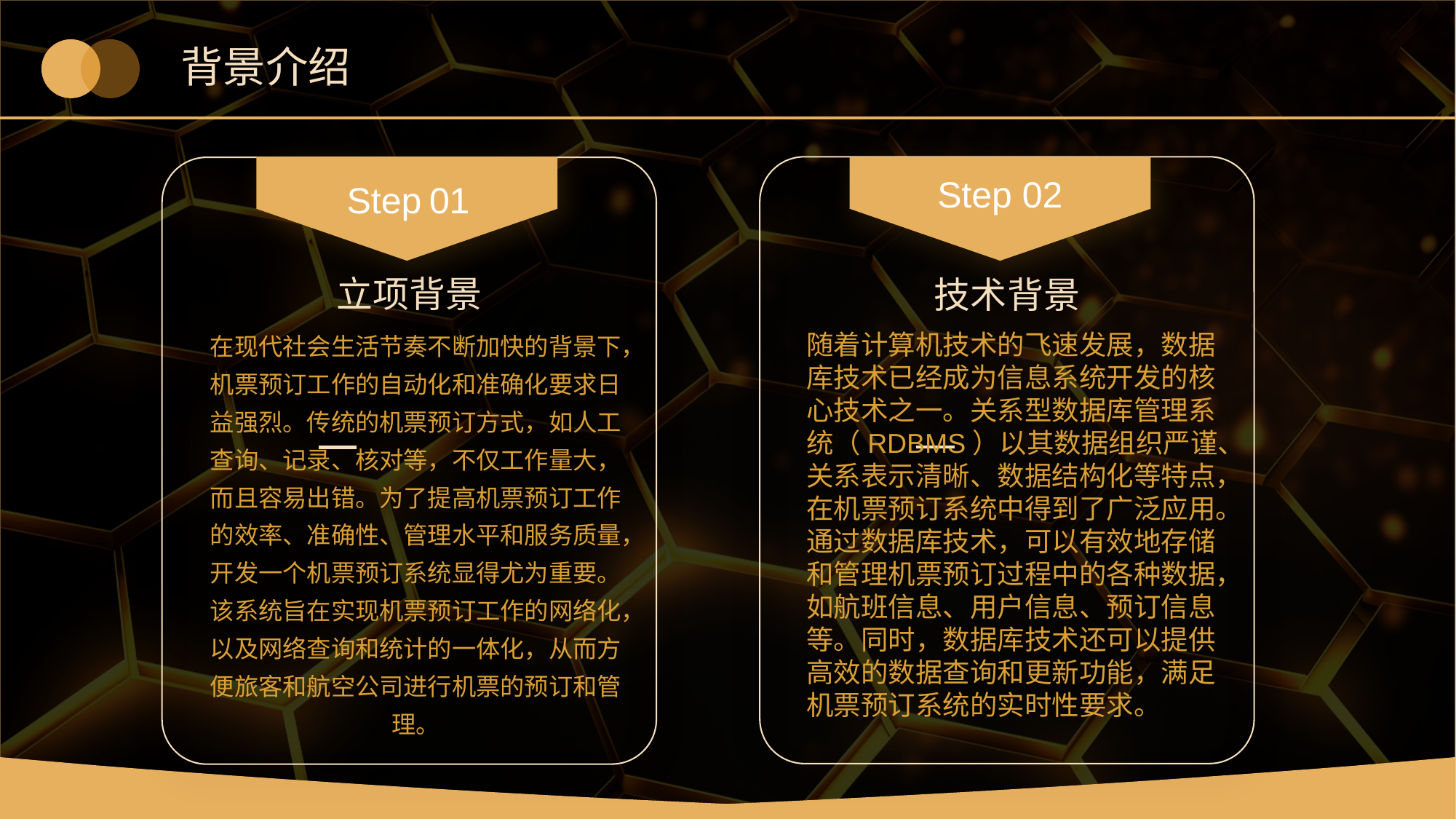

# 背景介绍

技术背景

立项背景
在现代社会生活节奏不断加快的背景下，机票预订工作的自动化和准确化要求日益强烈。传统的机票预订方式，如人工查询、记录、核对等，不仅工作量大，而且容易出错。为了提高机票预订工作的效率、准确性、管理水平和服务质量，开发一个机票预订系统显得尤为重要。该系统旨在实现机票预订工作的网络化，以及网络查询和统计的一体化，从而方便旅客和航空公司进行机票的预订和管理。

Step 02
Step 01
随着计算机技术的飞速发展，数据库技术已经成为信息系统开发的核心技术之一。关系型数据库管理系统（RDBMS）以其数据组织严谨、关系表示清晰、数据结构化等特点，在机票预订系统中得到了广泛应用。通过数据库技术，可以有效地存储和管理机票预订过程中的各种数据，如航班信息、用户信息、预订信息等。同时，数据库技术还可以提供高效的数据查询和更新功能，满足机票预订系统的实时性要求。